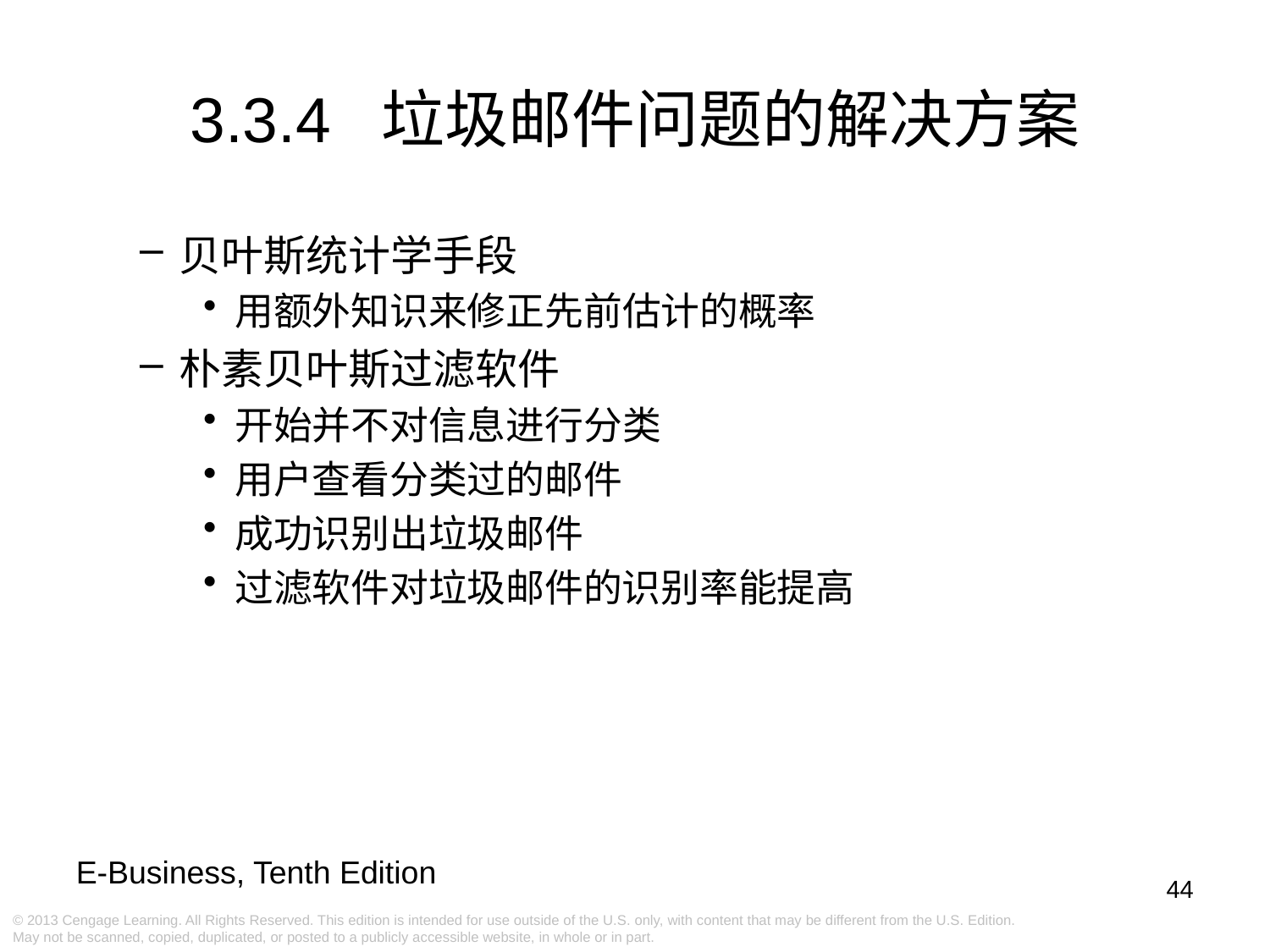

# 3.3.4  垃圾邮件问题的解决方案
贝叶斯统计学手段
用额外知识来修正先前估计的概率
朴素贝叶斯过滤软件
开始并不对信息进行分类
用户查看分类过的邮件
成功识别出垃圾邮件
过滤软件对垃圾邮件的识别率能提高
44